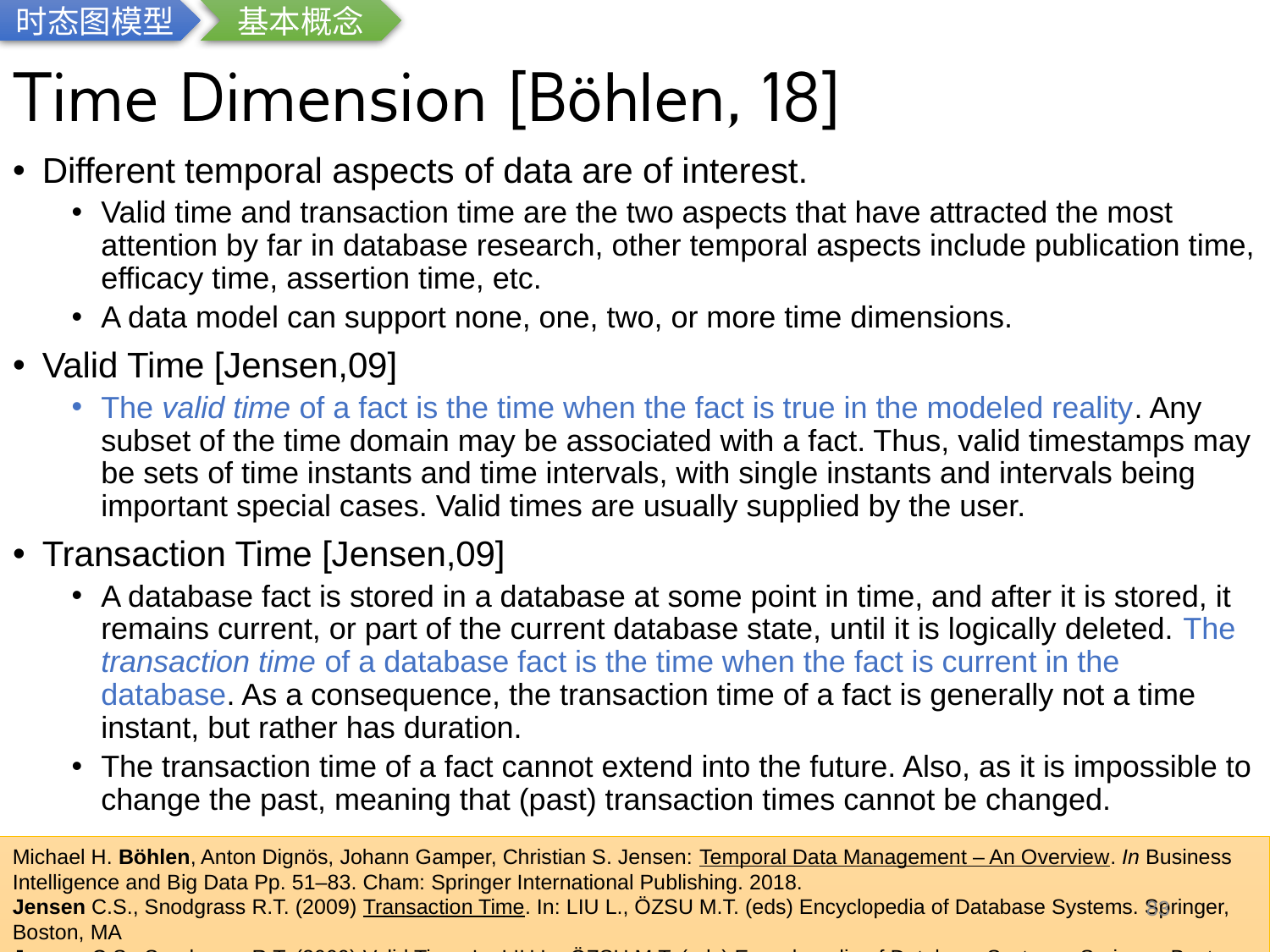

时态图模型
基本概念
# Time Dimension [Böhlen, 18]
Different temporal aspects of data are of interest.
Valid time and transaction time are the two aspects that have attracted the most attention by far in database research, other temporal aspects include publication time, efficacy time, assertion time, etc.
A data model can support none, one, two, or more time dimensions.
Valid Time [Jensen,09]
The valid time of a fact is the time when the fact is true in the modeled reality. Any subset of the time domain may be associated with a fact. Thus, valid timestamps may be sets of time instants and time intervals, with single instants and intervals being important special cases. Valid times are usually supplied by the user.
Transaction Time [Jensen,09]
A database fact is stored in a database at some point in time, and after it is stored, it remains current, or part of the current database state, until it is logically deleted. The transaction time of a database fact is the time when the fact is current in the database. As a consequence, the transaction time of a fact is generally not a time instant, but rather has duration.
The transaction time of a fact cannot extend into the future. Also, as it is impossible to change the past, meaning that (past) transaction times cannot be changed.
Michael H. Böhlen, Anton Dignös, Johann Gamper, Christian S. Jensen: Temporal Data Management – An Overview. In Business Intelligence and Big Data Pp. 51–83. Cham: Springer International Publishing. 2018.
Jensen C.S., Snodgrass R.T. (2009) Transaction Time. In: LIU L., ÖZSU M.T. (eds) Encyclopedia of Database Systems. Springer, Boston, MA
Jensen C.S., Snodgrass R.T. (2009) Valid Time. In: LIU L., ÖZSU M.T. (eds) Encyclopedia of Database Systems. Springer, Boston, MA
83